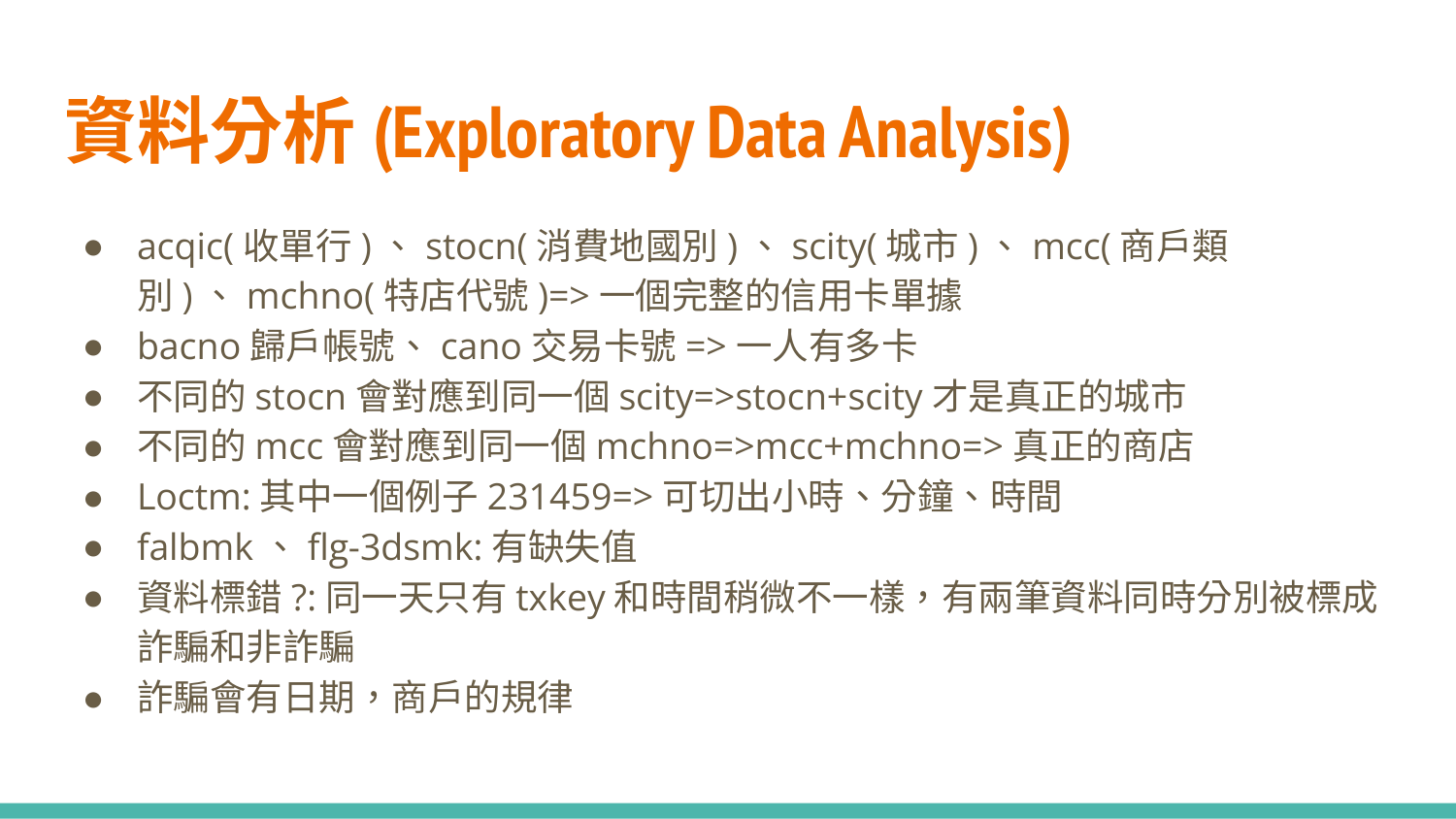

# 資料分析(Exploratory Data Analysis)
acqic(收單行)、stocn(消費地國別)、scity(城市)、mcc(商戶類別)、mchno(特店代號)=>一個完整的信用卡單據
bacno歸戶帳號、cano交易卡號=>一人有多卡
不同的stocn會對應到同一個scity=>stocn+scity才是真正的城市
不同的mcc會對應到同一個mchno=>mcc+mchno=>真正的商店
Loctm:其中一個例子231459=>可切出小時、分鐘、時間
falbmk、flg-3dsmk:有缺失值
資料標錯?:同一天只有txkey和時間稍微不一樣，有兩筆資料同時分別被標成詐騙和非詐騙
詐騙會有日期，商戶的規律